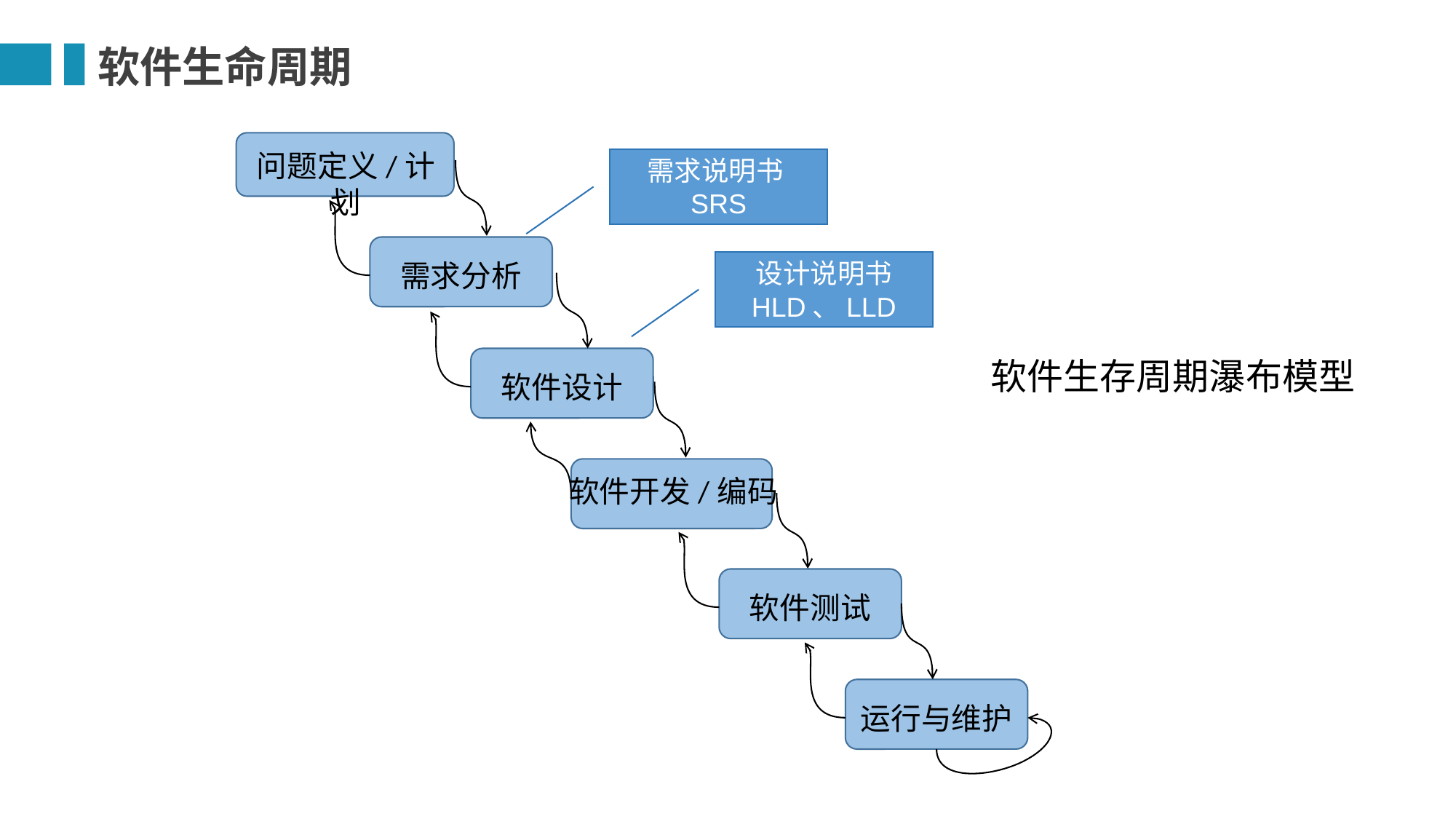

软件生命周期

问题定义/计划
需求说明书SRS

需求分析
设计说明书
HLD、LLD

软件设计
软件生存周期瀑布模型

软件开发/编码

软件测试

运行与维护
20